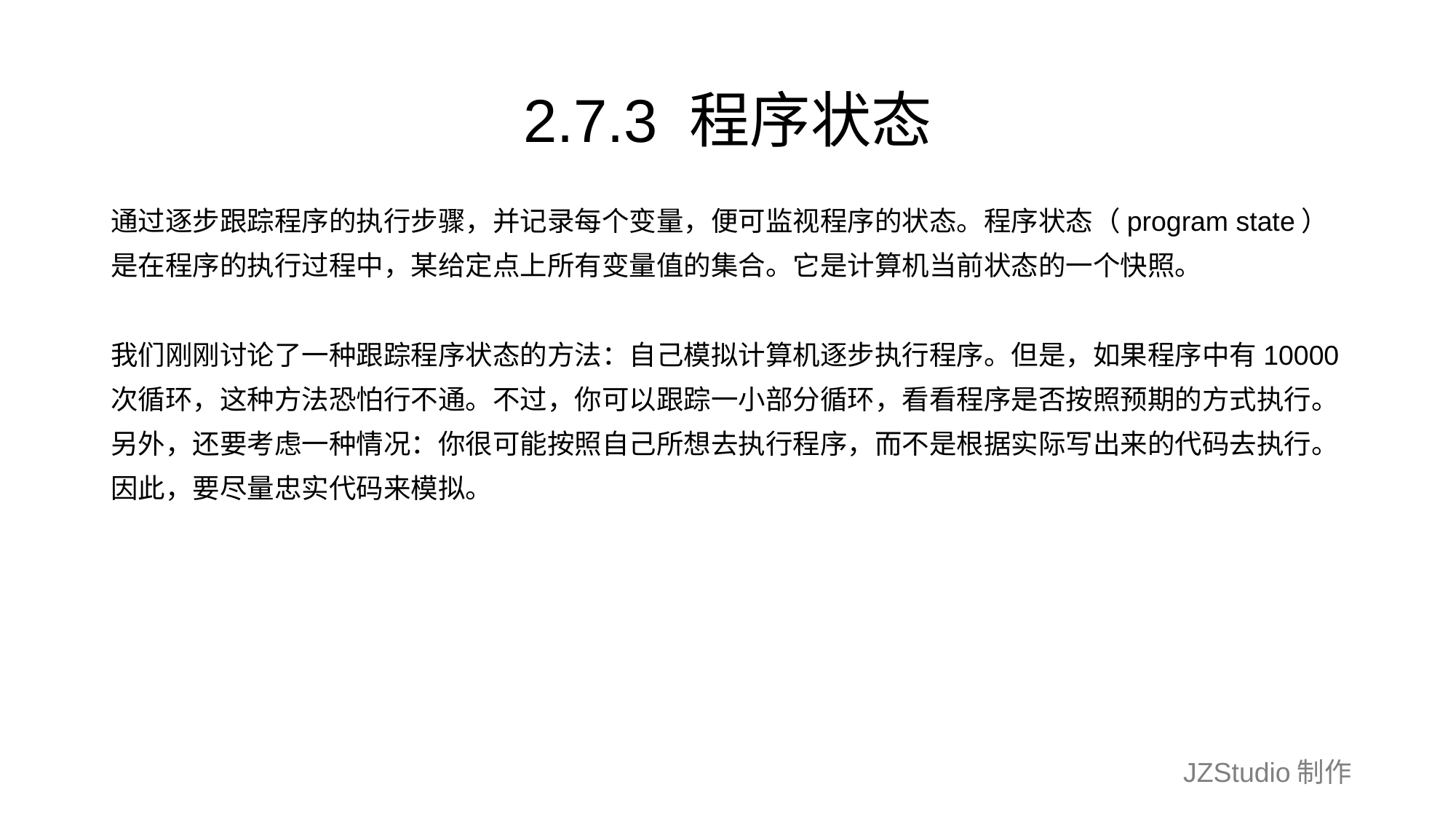

# 2.7.3 程序状态
通过逐步跟踪程序的执行步骤，并记录每个变量，便可监视程序的状态。程序状态（program state）
是在程序的执行过程中，某给定点上所有变量值的集合。它是计算机当前状态的一个快照。

我们刚刚讨论了一种跟踪程序状态的方法：自己模拟计算机逐步执行程序。但是，如果程序中有10000
次循环，这种方法恐怕行不通。不过，你可以跟踪一小部分循环，看看程序是否按照预期的方式执行。
另外，还要考虑一种情况：你很可能按照自己所想去执行程序，而不是根据实际写出来的代码去执行。
因此，要尽量忠实代码来模拟。